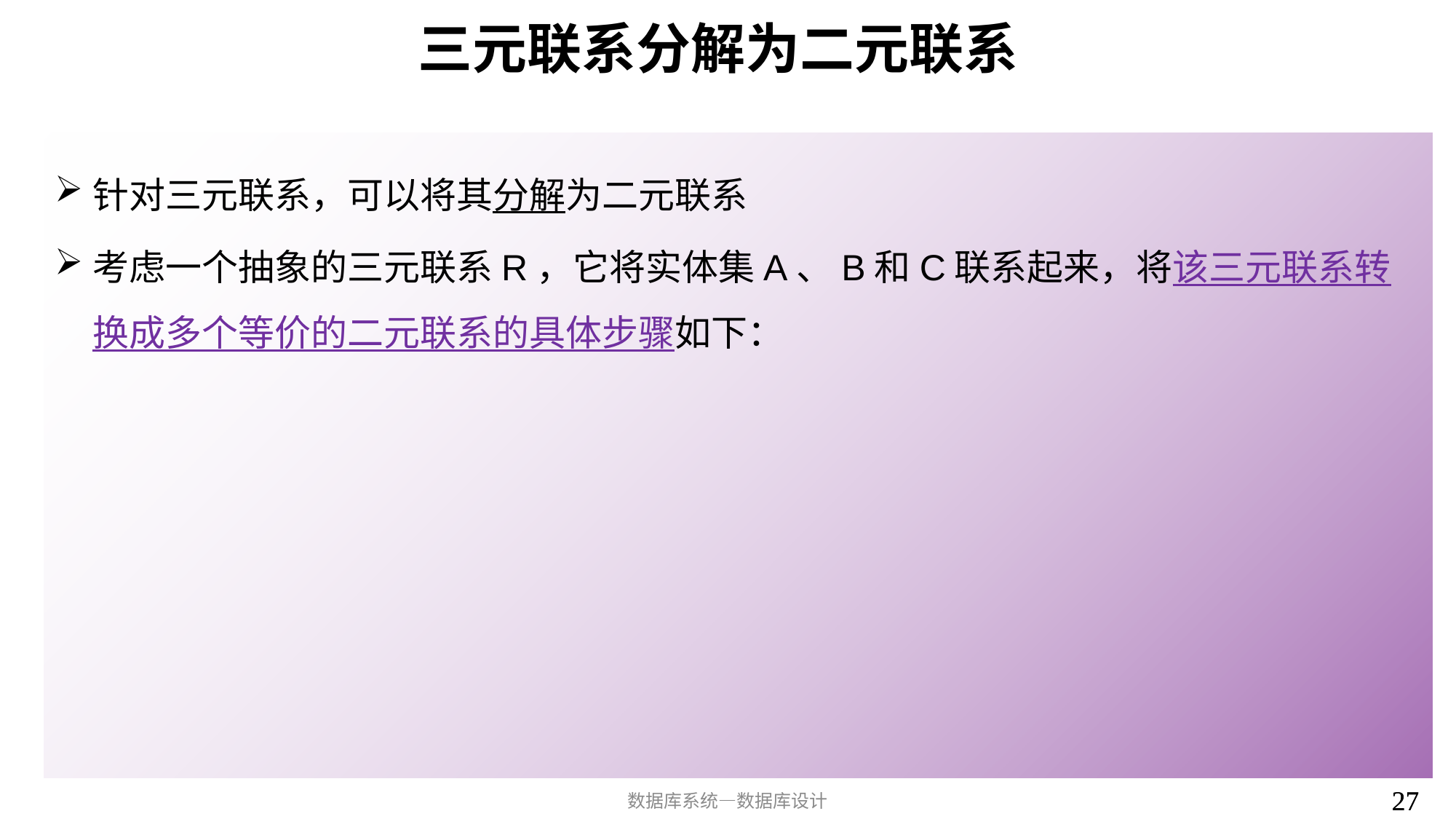

# 三元联系分解为二元联系

针对三元联系，可以将其分解为二元联系
考虑一个抽象的三元联系R，它将实体集A、B和C联系起来，将该三元联系转换成多个等价的二元联系的具体步骤如下：
27
27
数据库系统—数据库设计